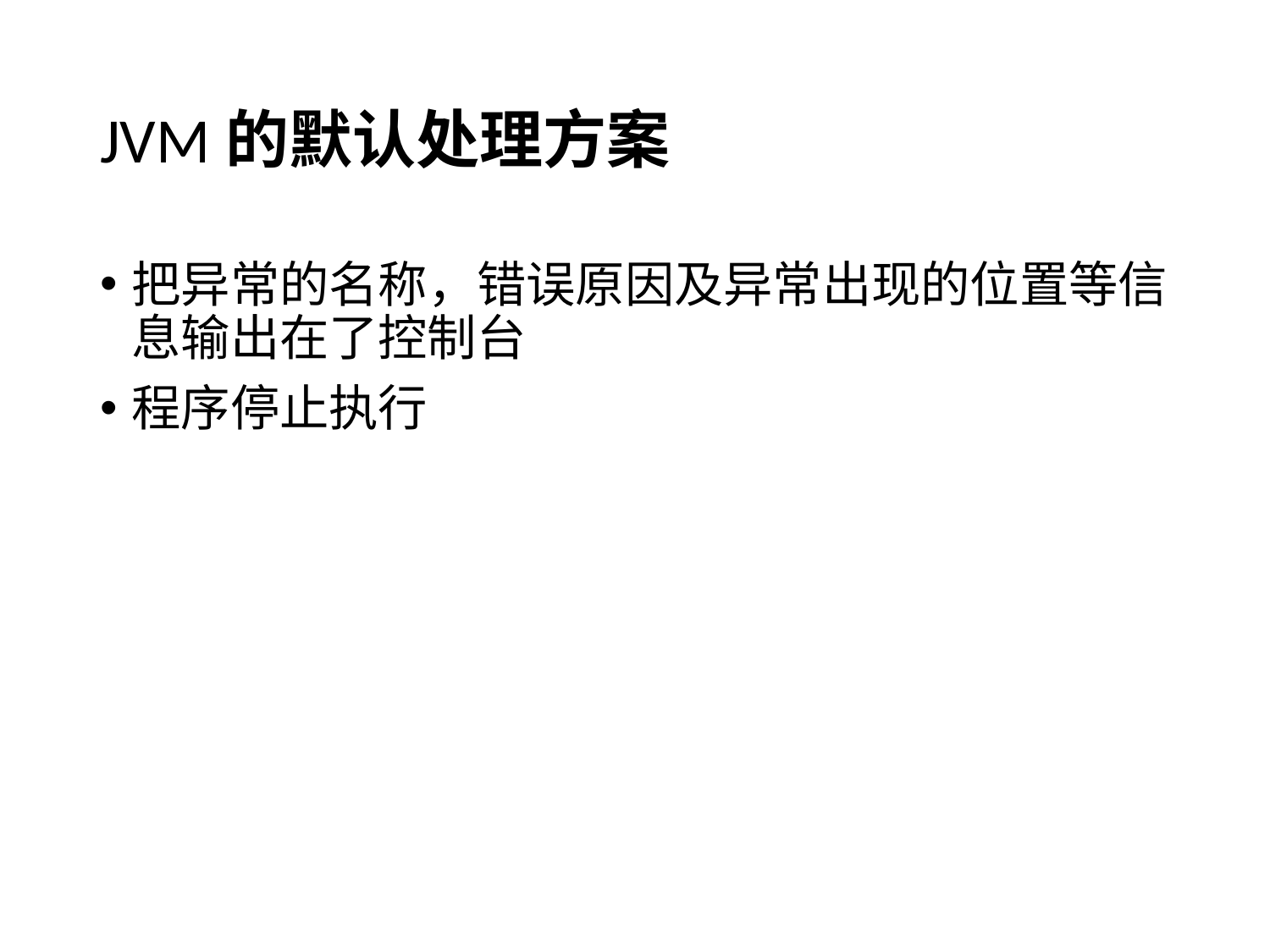

# JVM的默认处理方案
把异常的名称，错误原因及异常出现的位置等信息输出在了控制台
程序停止执行